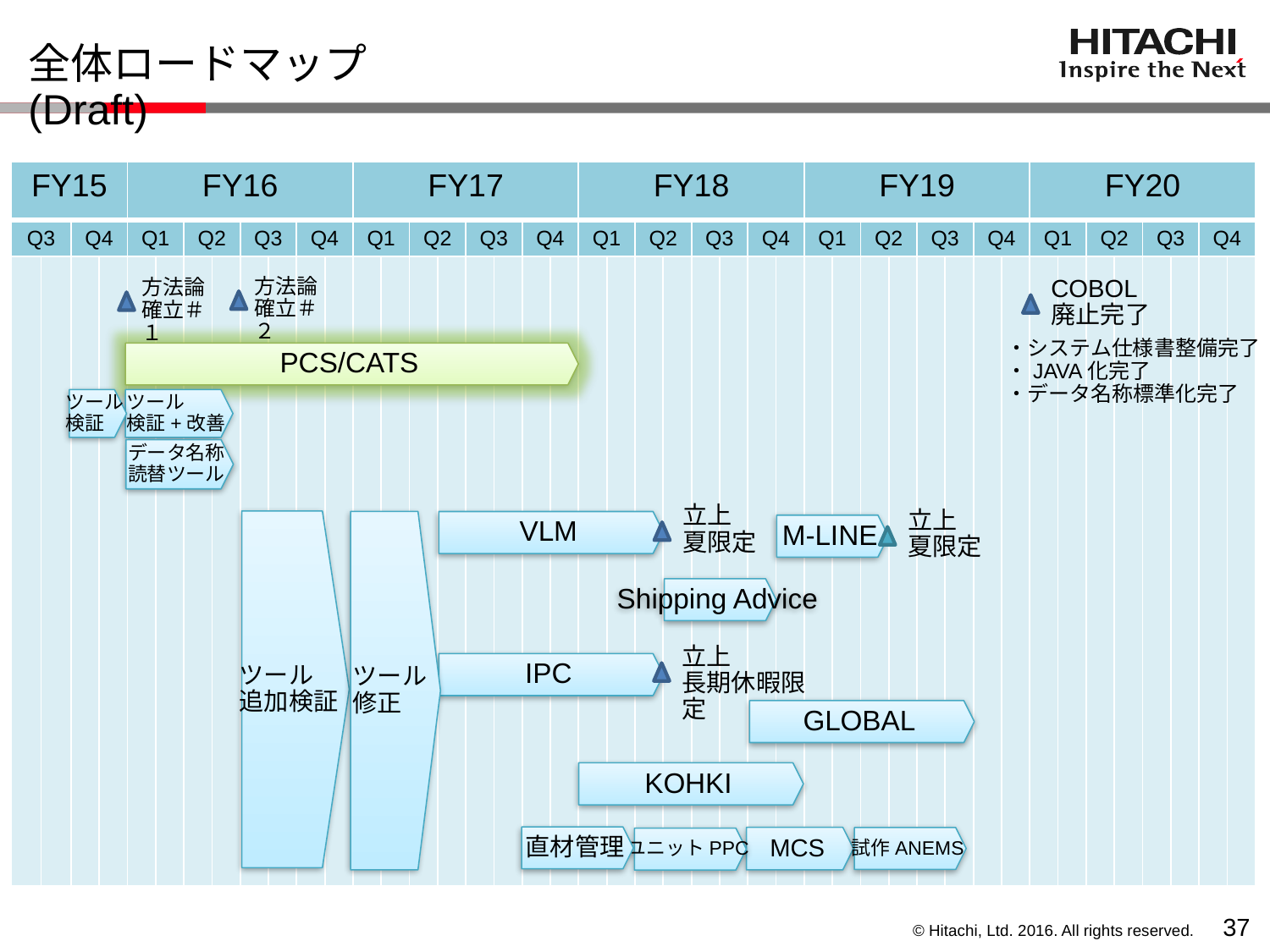

# 全体ロードマップ(Draft)
| FY15 |  |  |  | FY16 |  |  |  |  |  |  |  | FY17 |  |  |  |  |  |  |  | FY18 |  |  |  |  |  |  |  | FY19 |  |  |  |  |  |  |  | FY20 |  |  |  |  |  |  |  |
| --- | --- | --- | --- | --- | --- | --- | --- | --- | --- | --- | --- | --- | --- | --- | --- | --- | --- | --- | --- | --- | --- | --- | --- | --- | --- | --- | --- | --- | --- | --- | --- | --- | --- | --- | --- | --- | --- | --- | --- | --- | --- | --- | --- |
| Q3 |  | Q4 |  | Q1 |  | Q2 |  | Q3 |  | Q4 |  | Q1 |  | Q2 |  | Q3 |  | Q4 |  | Q1 |  | Q2 |  | Q3 |  | Q4 |  | Q1 |  | Q2 |  | Q3 |  | Q4 |  | Q1 |  | Q2 |  | Q3 |  | Q4 |  |
|  |  |  |  |  |  |  |  |  |  |  |  |  |  |  |  |  |  |  |  |  |  |  |  |  |  |  |  |  |  |  |  |  |  |  |  |  |  |  |  |  |  |  |  |
方法論
確立＃２
COBOL
廃止完了
方法論
確立＃１

・システム仕様書整備完了
・JAVA化完了
・データ名称標準化完了
PCS/CATS
ツール
検証
ツール
検証+改善
データ名称
読替ツール
立上
夏限定
立上
夏限定
ツール
追加検証
ツール
修正
VLM
M-LINE

Shipping Advice
立上
長期休暇限定
IPC

GLOBAL
KOHKI
直材管理
MCS
試作ANEMS
ユニットPPC
37